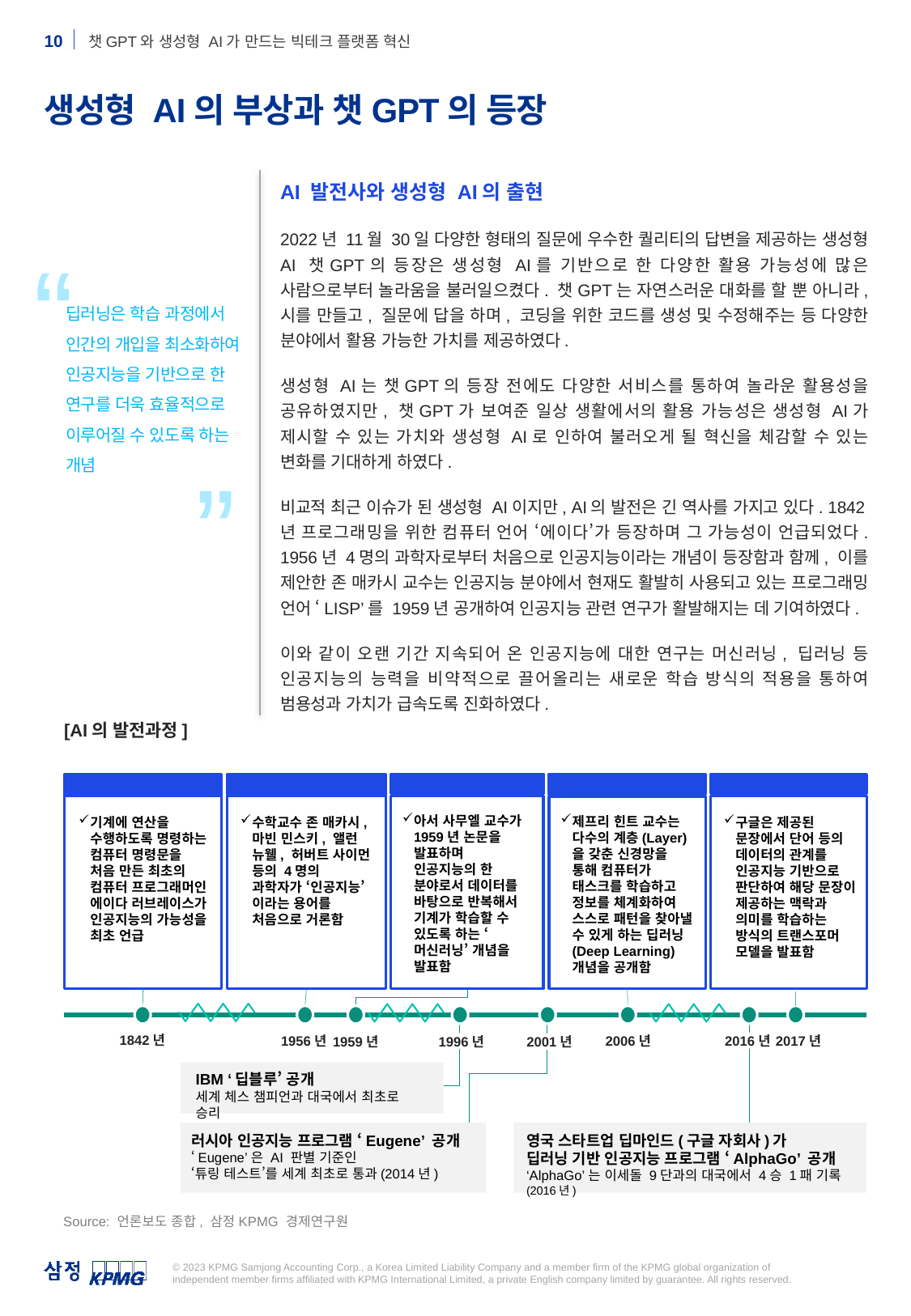

생성형 AI의 부상과 챗GPT의 등장
AI 발전사와 생성형 AI의 출현
2022년 11월 30일 다양한 형태의 질문에 우수한 퀄리티의 답변을 제공하는 생성형 AI 챗GPT의 등장은 생성형 AI를 기반으로 한 다양한 활용 가능성에 많은 사람으로부터 놀라움을 불러일으켰다. 챗GPT는 자연스러운 대화를 할 뿐 아니라, 시를 만들고, 질문에 답을 하며, 코딩을 위한 코드를 생성 및 수정해주는 등 다양한 분야에서 활용 가능한 가치를 제공하였다.
생성형 AI는 챗GPT의 등장 전에도 다양한 서비스를 통하여 놀라운 활용성을 공유하였지만, 챗GPT가 보여준 일상 생활에서의 활용 가능성은 생성형 AI가 제시할 수 있는 가치와 생성형 AI로 인하여 불러오게 될 혁신을 체감할 수 있는 변화를 기대하게 하였다.
비교적 최근 이슈가 된 생성형 AI이지만, AI의 발전은 긴 역사를 가지고 있다. 1842년 프로그래밍을 위한 컴퓨터 언어 ‘에이다’가 등장하며 그 가능성이 언급되었다. 1956년 4명의 과학자로부터 처음으로 인공지능이라는 개념이 등장함과 함께, 이를 제안한 존 매카시 교수는 인공지능 분야에서 현재도 활발히 사용되고 있는 프로그래밍 언어 ‘LISP’를 1959년 공개하여 인공지능 관련 연구가 활발해지는 데 기여하였다.
이와 같이 오랜 기간 지속되어 온 인공지능에 대한 연구는 머신러닝, 딥러닝 등 인공지능의 능력을 비약적으로 끌어올리는 새로운 학습 방식의 적용을 통하여 범용성과 가치가 급속도록 진화하였다.
“
딥러닝은 학습 과정에서 인간의 개입을 최소화하여 인공지능을 기반으로 한 연구를 더욱 효율적으로 이루어질 수 있도록 하는 개념
”
[AI의 발전과정]
 인공지능 용어의 확립
머신러닝의 등장
딥러닝 알고리즘 발표
트랜스포머 모델 공개
 프로그래밍의 등장
아서 사무엘 교수가 1959년 논문을 발표하며 인공지능의 한 분야로서 데이터를 바탕으로 반복해서 기계가 학습할 수 있도록 하는 ‘머신러닝’ 개념을 발표함
제프리 힌트 교수는 다수의 계층(Layer)을 갖춘 신경망을 통해 컴퓨터가 태스크를 학습하고 정보를 체계화하여 스스로 패턴을 찾아낼 수 있게 하는 딥러닝(Deep Learning) 개념을 공개함
수학교수 존 매카시, 마빈 민스키, 앨런 뉴웰, 허버트 사이먼 등의 4명의 과학자가 ‘인공지능’이라는 용어를 처음으로 거론함
기계에 연산을 수행하도록 명령하는 컴퓨터 명령문을 처음 만든 최초의 컴퓨터 프로그래머인 에이다 러브레이스가 인공지능의 가능성을 최초 언급

구글은 제공된 문장에서 단어 등의 데이터의 관계를 인공지능 기반으로 판단하여 해당 문장이 제공하는 맥락과 의미를 학습하는 방식의 트랜스포머 모델을 발표함

1842년
2017년
2016년
2006년
1956년
1996년
1959년
2001년

IBM ‘딥블루’ 공개
세계 체스 챔피언과 대국에서 최초로 승리

러시아 인공지능 프로그램 ‘Eugene’ 공개
‘Eugene’은 AI 판별 기준인
‘튜링 테스트’를 세계 최초로 통과(2014년)
영국 스타트업 딥마인드(구글 자회사)가
딥러닝 기반 인공지능 프로그램 ‘AlphaGo’ 공개
‘AlphaGo’는 이세돌 9단과의 대국에서 4승 1패 기록 (2016년)
Source: 언론보도 종합, 삼정KPMG 경제연구원